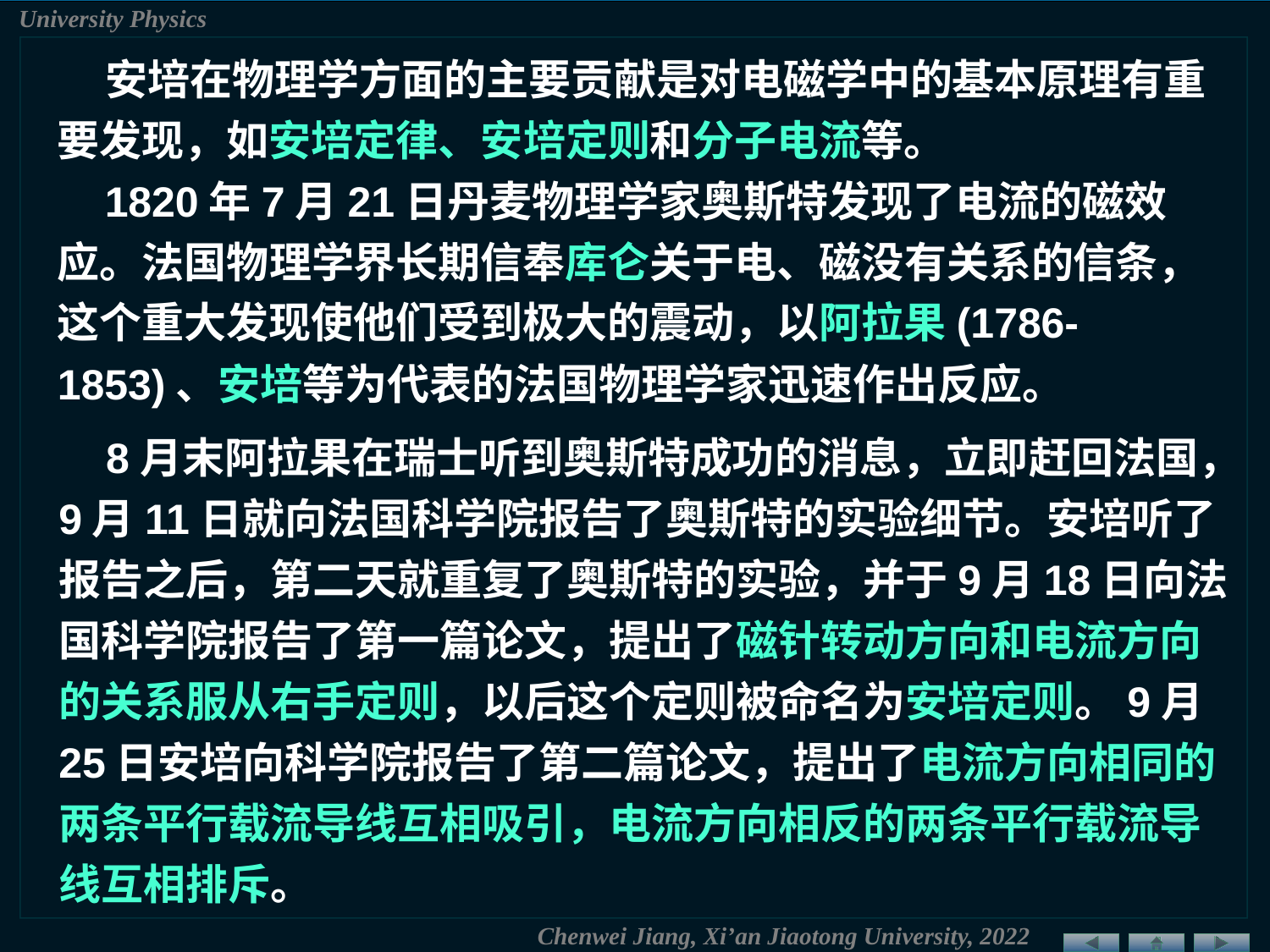

安培在物理学方面的主要贡献是对电磁学中的基本原理有重要发现，如安培定律、安培定则和分子电流等。
    1820年7月21日丹麦物理学家奥斯特发现了电流的磁效应。法国物理学界长期信奉库仑关于电、磁没有关系的信条，这个重大发现使他们受到极大的震动，以阿拉果(1786-1853)、安培等为代表的法国物理学家迅速作出反应。
    8月末阿拉果在瑞士听到奥斯特成功的消息，立即赶回法国，9月11日就向法国科学院报告了奥斯特的实验细节。安培听了报告之后，第二天就重复了奥斯特的实验，并于9月18日向法国科学院报告了第一篇论文，提出了磁针转动方向和电流方向的关系服从右手定则，以后这个定则被命名为安培定则。9月25日安培向科学院报告了第二篇论文，提出了电流方向相同的两条平行载流导线互相吸引，电流方向相反的两条平行载流导线互相排斥。